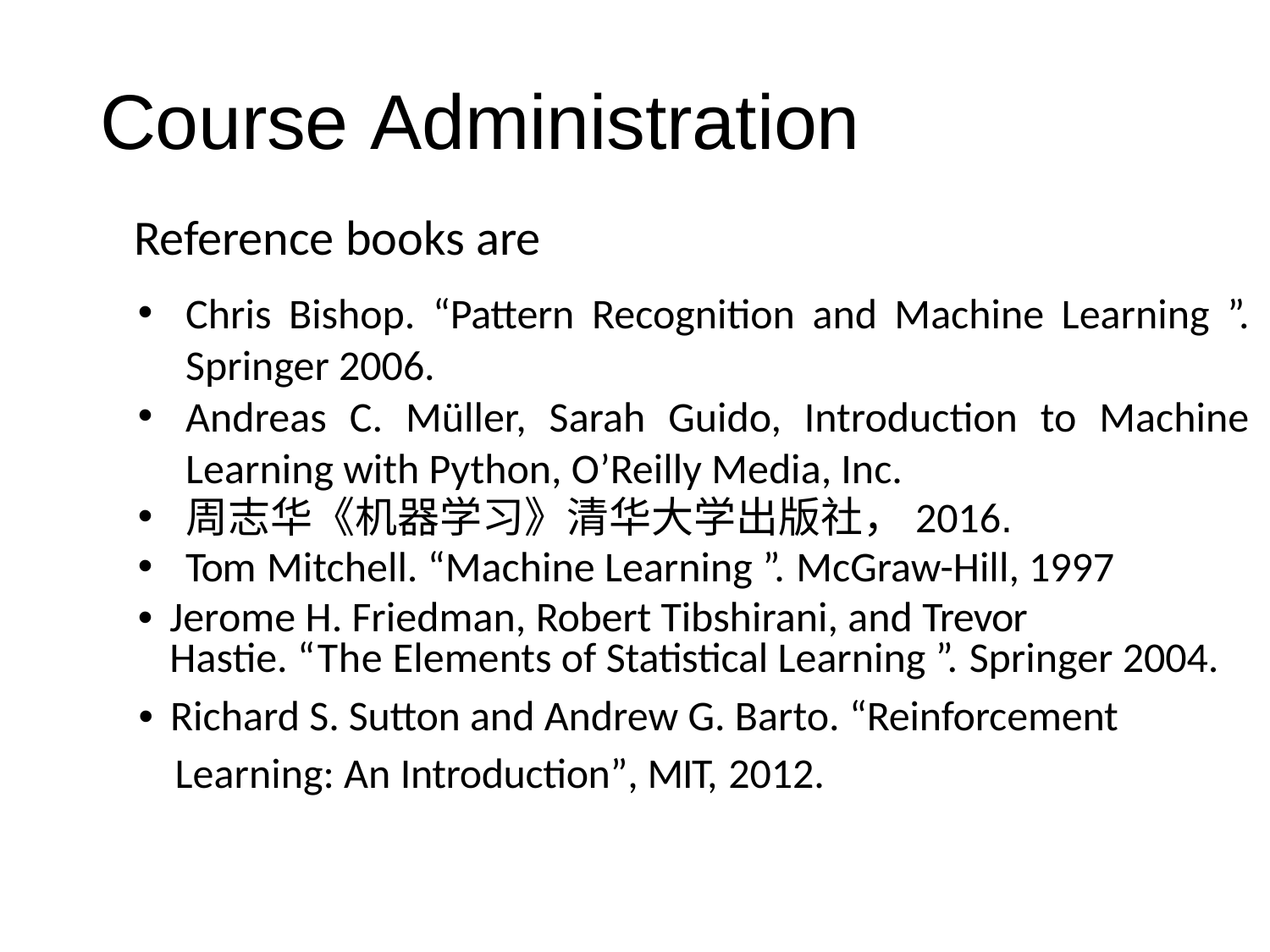

Course Administration
Reference books are
Chris Bishop. “Pattern Recognition and Machine Learning ”. Springer 2006.
Andreas C. Müller, Sarah Guido, Introduction to Machine Learning with Python, O’Reilly Media, Inc.
周志华《机器学习》清华大学出版社，2016.
Tom Mitchell. “Machine Learning ”. McGraw-Hill, 1997
• Jerome H. Friedman, Robert Tibshirani, and Trevor
Hastie. “The Elements of Statistical Learning ”. Springer 2004.
• Richard S. Sutton and Andrew G. Barto. “Reinforcement
Learning: An Introduction”, MIT, 2012.